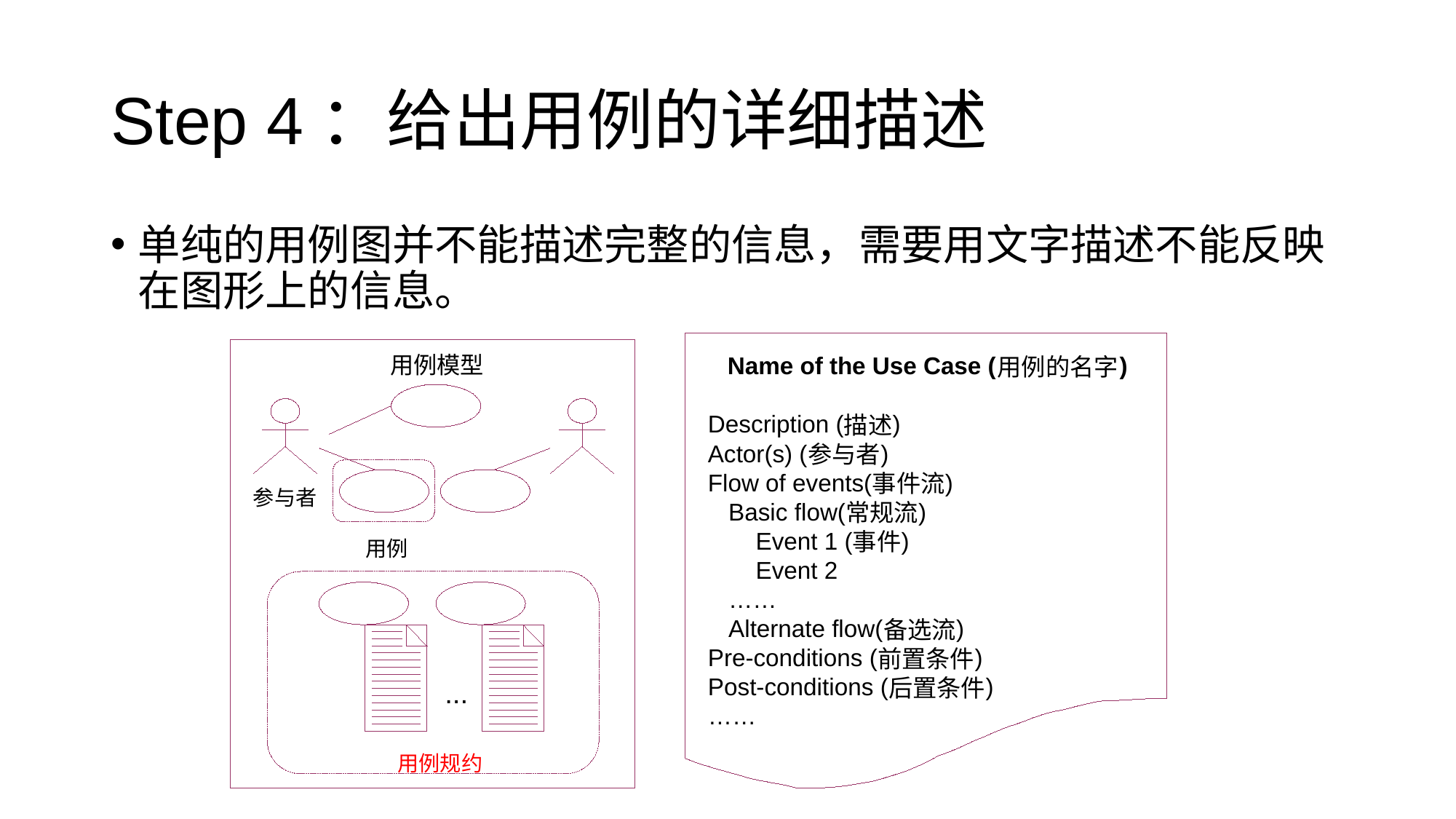

# Step 4：给出用例的详细描述
单纯的用例图并不能描述完整的信息，需要用文字描述不能反映在图形上的信息。

用例模型
Name of the Use Case (
)
用例的名字

Description (
)
描述

Actor(s) (
)
参与者

Flow of events(
)
事件流

参与者
Basic flow(
)
常规流
Event 1 (
)
事件
用例
Event 2

……

Alternate flow(
)
备选流

Pre-conditions (
)
前置条件

Post-conditions (
)
后置条件
...

……

用例规约